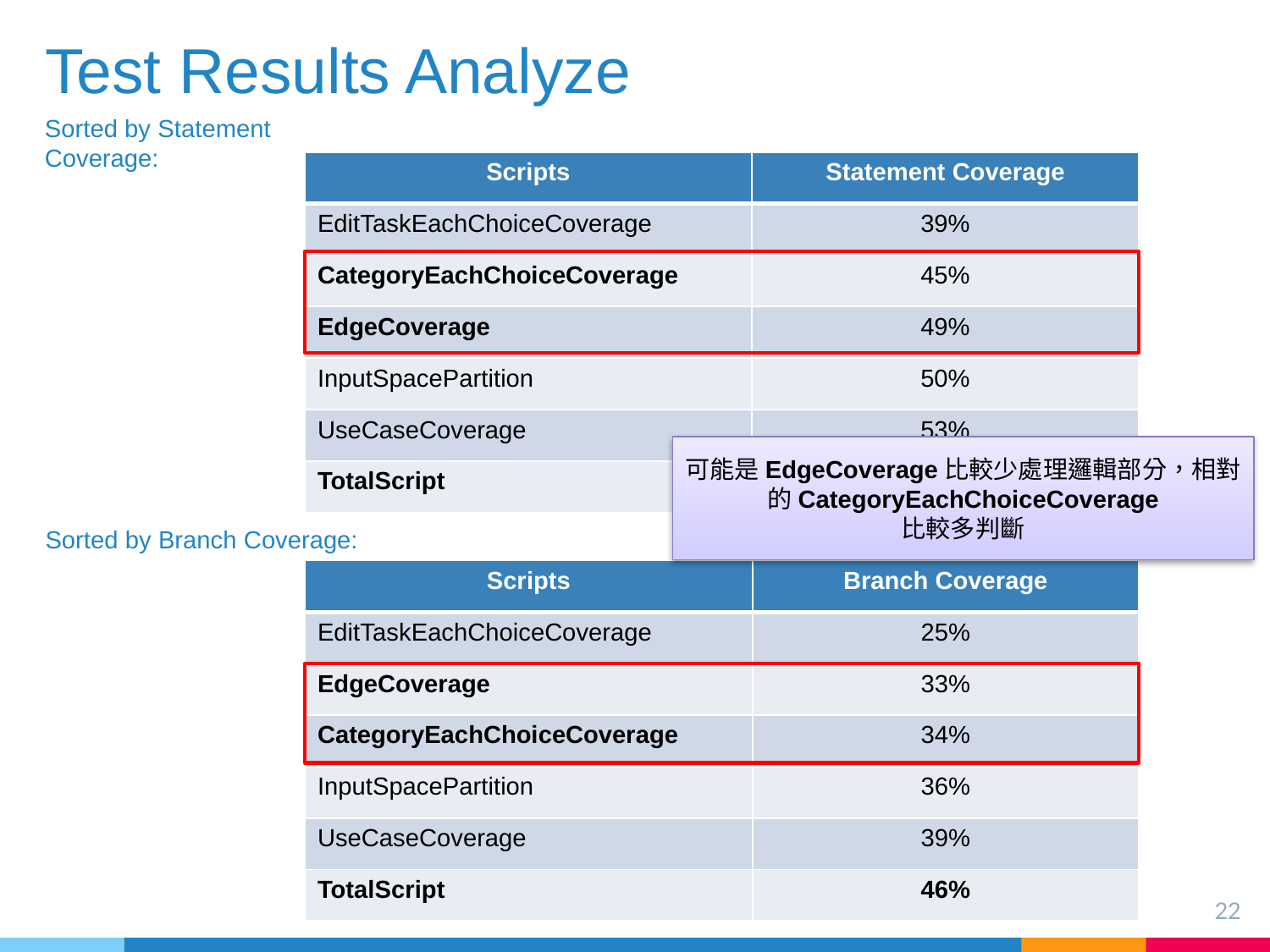

# Test Results Analyze
Sorted by Statement Coverage:
| Scripts | Statement Coverage |
| --- | --- |
| EditTaskEachChoiceCoverage | 39% |
| CategoryEachChoiceCoverage | 45% |
| EdgeCoverage | 49% |
| InputSpacePartition | 50% |
| UseCaseCoverage | 53% |
| TotalScript | 59% |

可能是EdgeCoverage比較少處理邏輯部分，相對的CategoryEachChoiceCoverage
比較多判斷
Sorted by Branch Coverage:
| Scripts | Branch Coverage |
| --- | --- |
| EditTaskEachChoiceCoverage | 25% |
| EdgeCoverage | 33% |
| CategoryEachChoiceCoverage | 34% |
| InputSpacePartition | 36% |
| UseCaseCoverage | 39% |
| TotalScript | 46% |

22